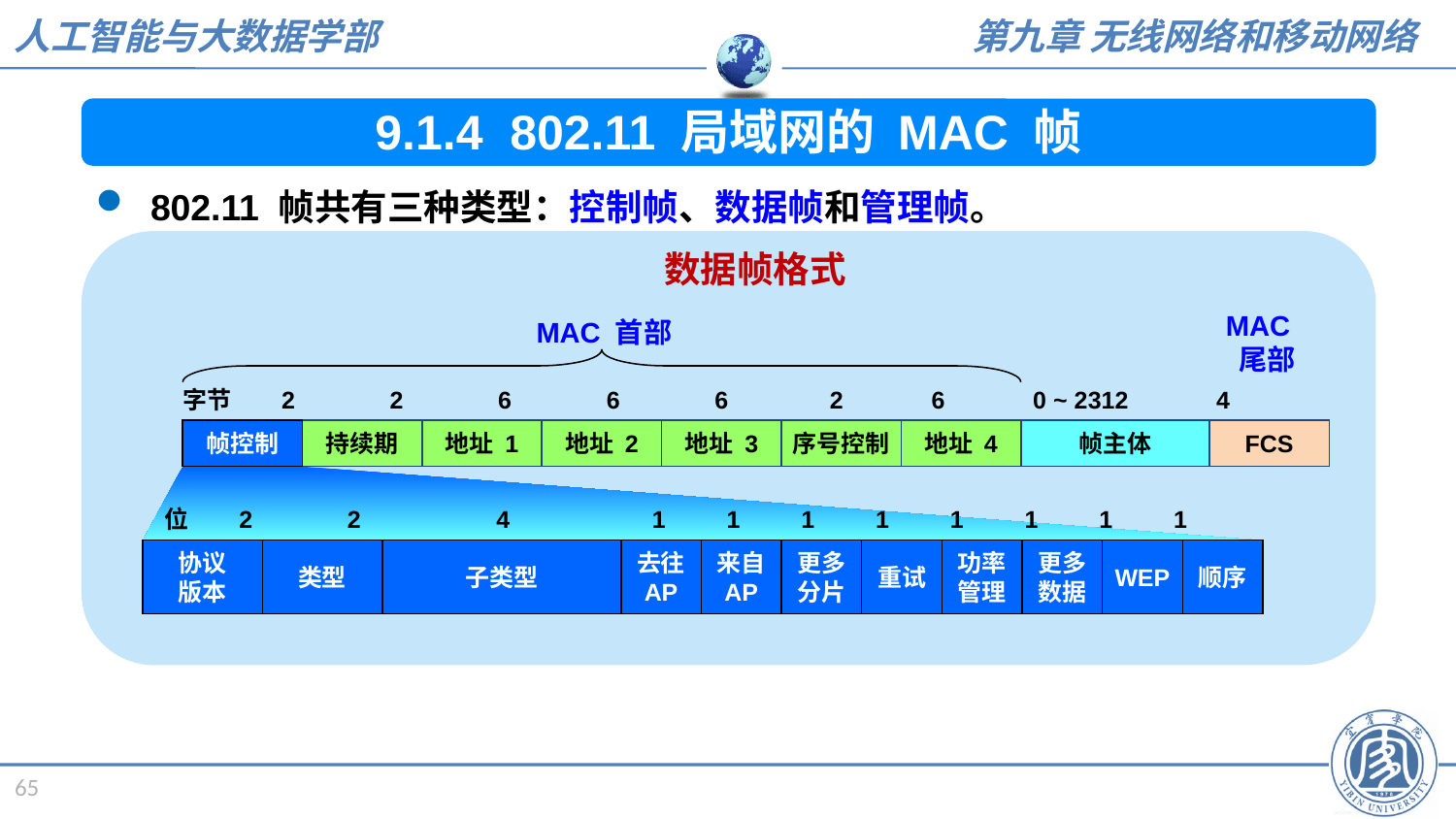

9.1.4  802.11 局域网的 MAC 帧

802.11 帧共有三种类型：控制帧、数据帧和管理帧。

数据帧格式
MAC
 尾部
MAC 首部
字节        2              2              6              6              6               2             6             0 ~ 2312             4
帧控制
持续期
地址 1
地址 2
地址 3
序号控制
地址 4
帧主体
FCS

位        2              2                    4                     1         1         1         1         1         1         1         1
协议
版本
类型
子类型
去往
AP
来自
AP
更多
分片
重试
功率
管理
更多
数据
WEP
顺序
65